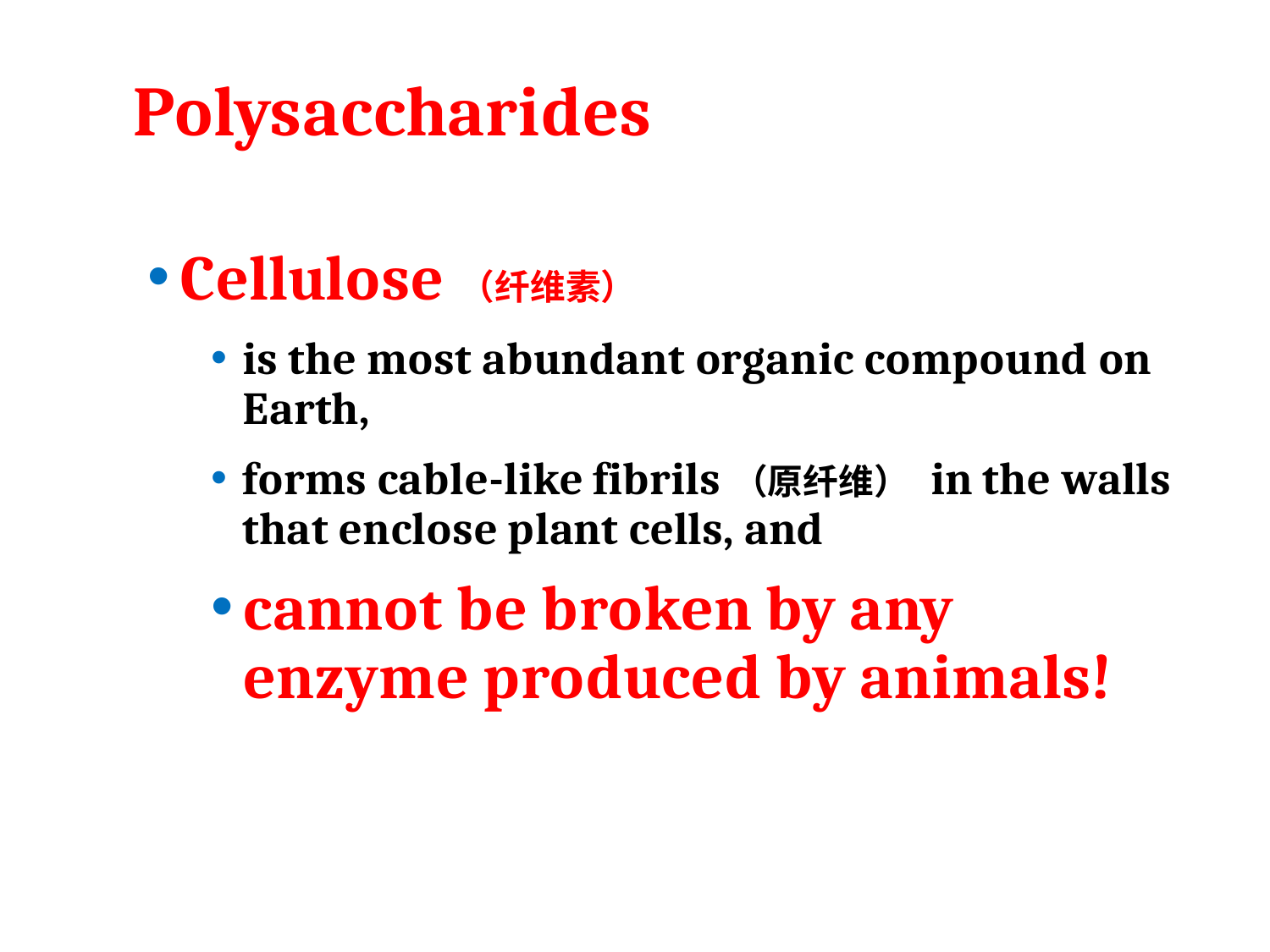

# Polysaccharides
Cellulose（纤维素）
is the most abundant organic compound on Earth,
forms cable-like fibrils（原纤维） in the walls that enclose plant cells, and
cannot be broken by any enzyme produced by animals!